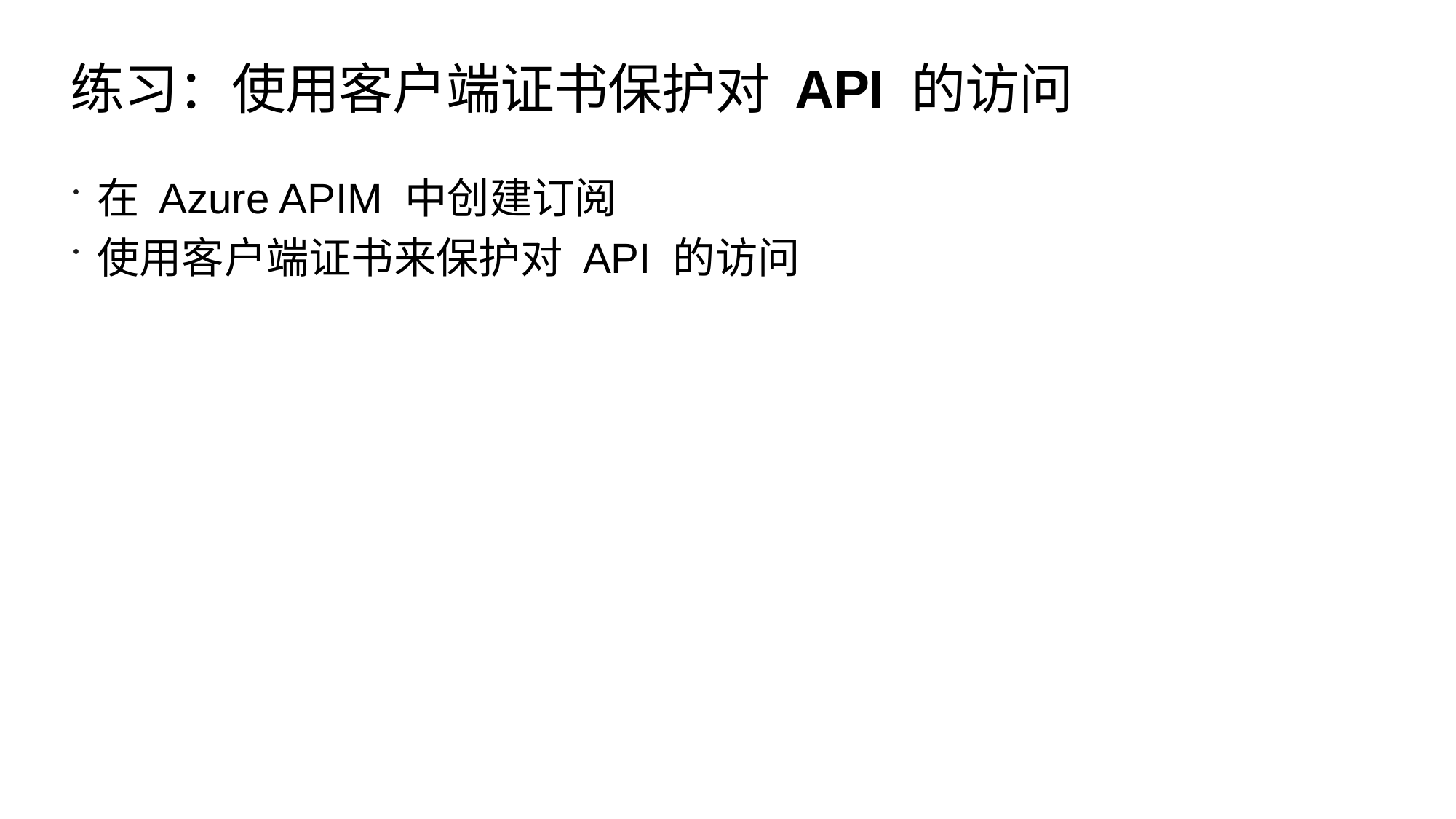

# 练习：使用客户端证书保护对 API 的访问
在 Azure APIM 中创建订阅
使用客户端证书来保护对 API 的访问